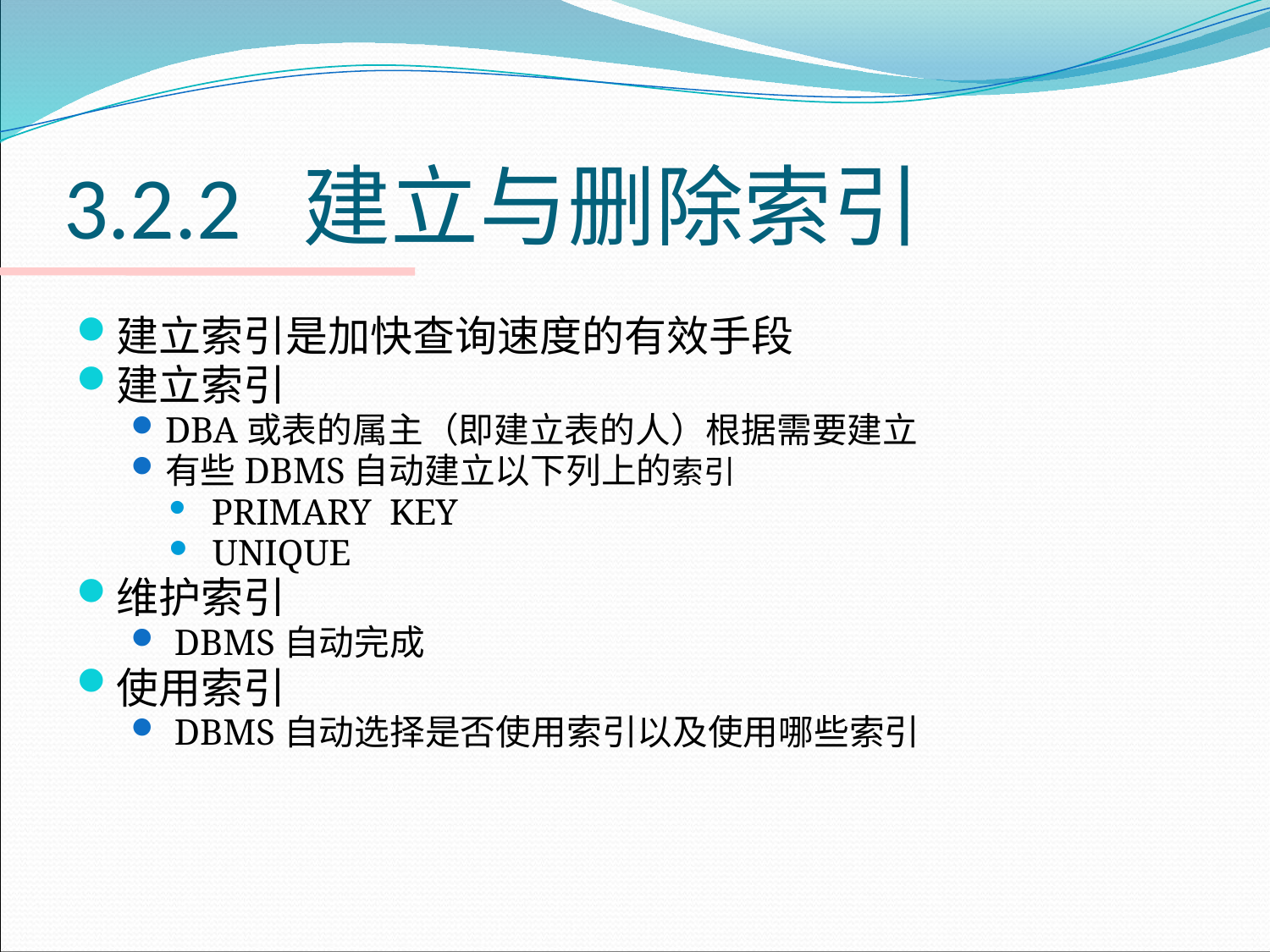

# 3.2.2  建立与删除索引
建立索引是加快查询速度的有效手段
建立索引
DBA或表的属主（即建立表的人）根据需要建立
有些DBMS自动建立以下列上的索引
 PRIMARY  KEY
 UNIQUE
维护索引
 DBMS自动完成
使用索引
 DBMS自动选择是否使用索引以及使用哪些索引

255